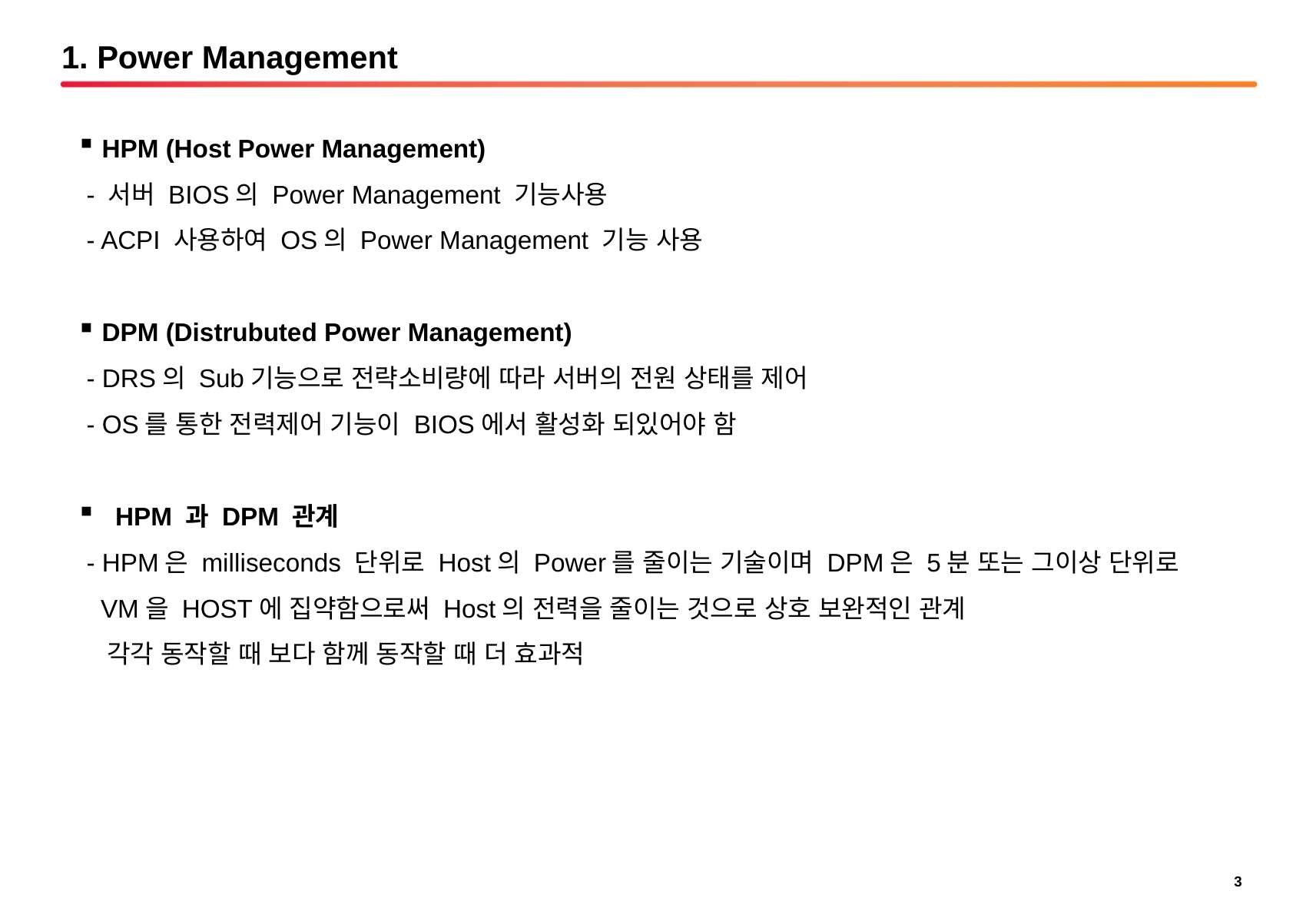

# 1. Power Management
HPM (Host Power Management)
 - 서버 BIOS의 Power Management 기능사용
 - ACPI 사용하여 OS의 Power Management 기능 사용

DPM (Distrubuted Power Management)
 - DRS의 Sub기능으로 전략소비량에 따라 서버의 전원 상태를 제어
 - OS를 통한 전력제어 기능이 BIOS에서 활성화 되있어야 함

HPM 과 DPM 관계
 - HPM은 milliseconds 단위로 Host의 Power를 줄이는 기술이며 DPM은 5분 또는 그이상 단위로
   VM을 HOST에 집약함으로써 Host의 전력을 줄이는 것으로 상호 보완적인 관계
   각각 동작할 때 보다 함께 동작할 때 더 효과적